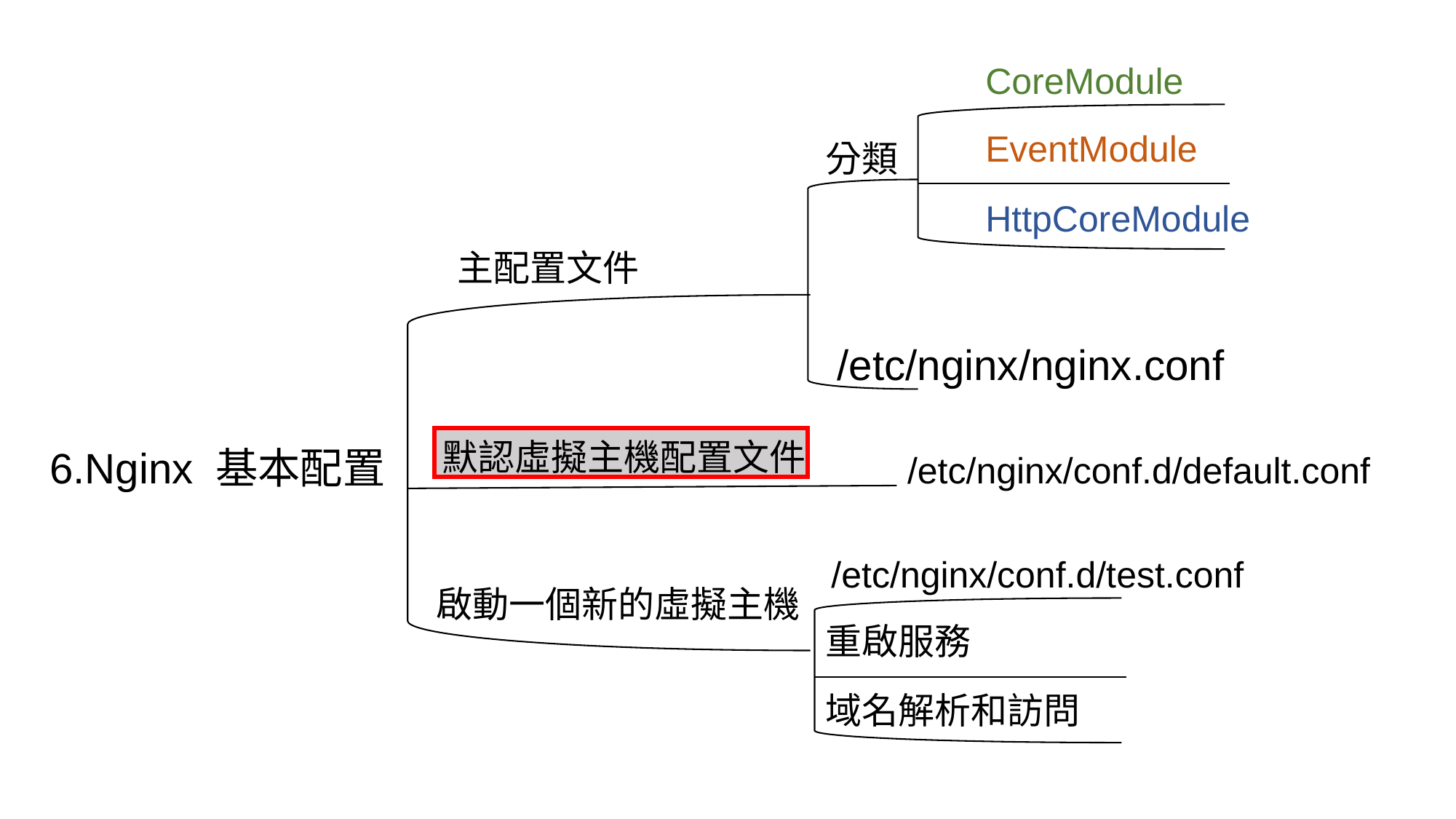

CoreModule

EventModule
分類

HttpCoreModule
主配置文件

/etc/nginx/nginx.conf

默認虛擬主機配置文件
6.Nginx 基本配置
/etc/nginx/conf.d/default.conf
 /etc/nginx/conf.d/test.conf
啟動一個新的虛擬主機

重啟服務
域名解析和訪問